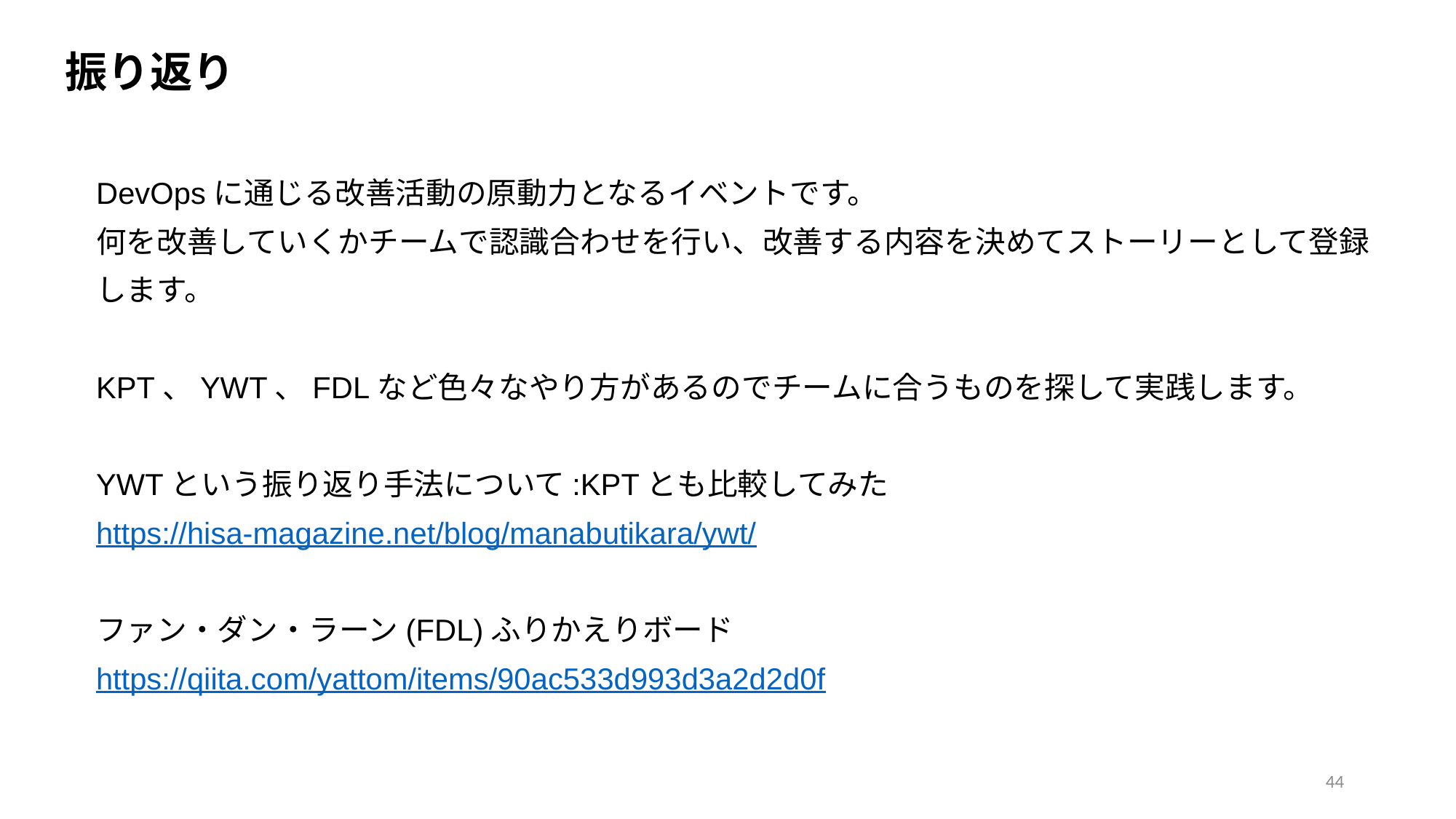

振り返り
DevOpsに通じる改善活動の原動力となるイベントです。
何を改善していくかチームで認識合わせを行い、改善する内容を決めてストーリーとして登録します。

KPT、YWT、FDLなど色々なやり方があるのでチームに合うものを探して実践します。

YWTという振り返り手法について:KPTとも比較してみた
https://hisa-magazine.net/blog/manabutikara/ywt/

ファン・ダン・ラーン(FDL)ふりかえりボードhttps://qiita.com/yattom/items/90ac533d993d3a2d2d0f

44